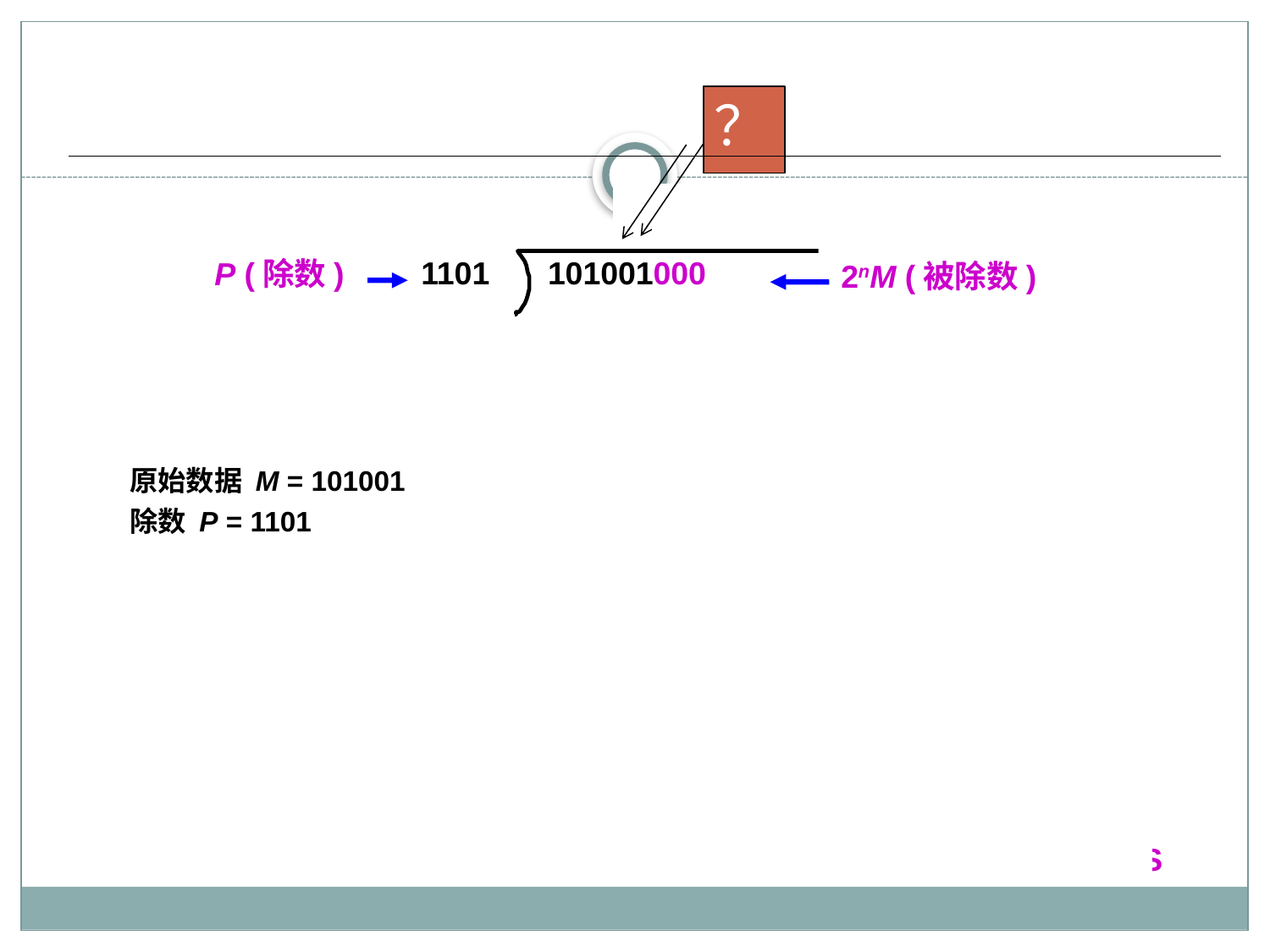

？

Q (商)
110100

101001000
1101
P (除数)
2nM (被除数)

1101

1110
1101

0111
0000

1110
1101
0110

0000
1100

1101
R (余数)，作为 FCS

001

原始数据 M = 101001
除数 P = 1101